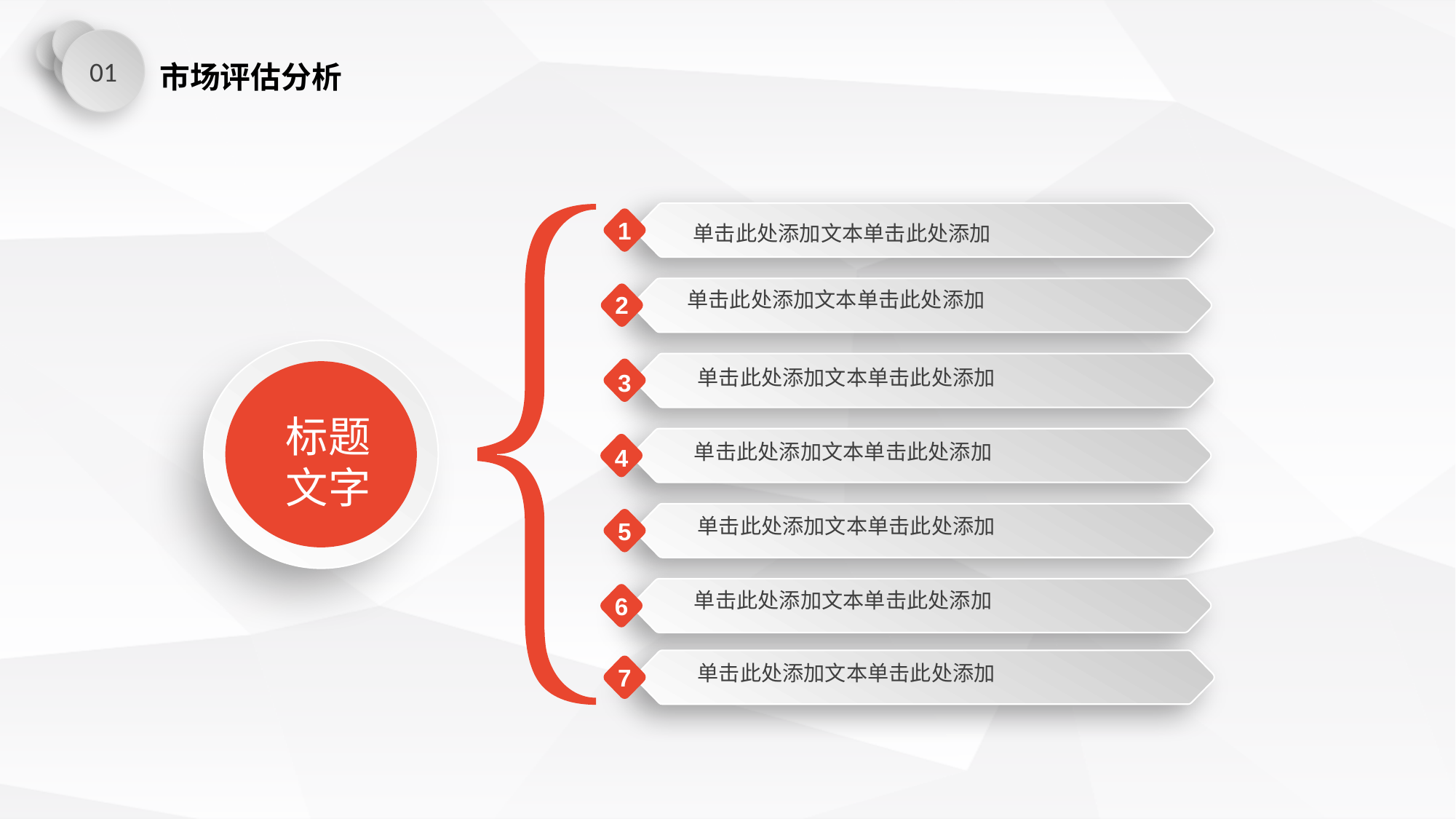

01
市场评估分析

1
单击此处添加文本单击此处添加

单击此处添加文本单击此处添加
2

标题文字

单击此处添加文本单击此处添加
3

单击此处添加文本单击此处添加
4

单击此处添加文本单击此处添加
5

单击此处添加文本单击此处添加
6

单击此处添加文本单击此处添加
7